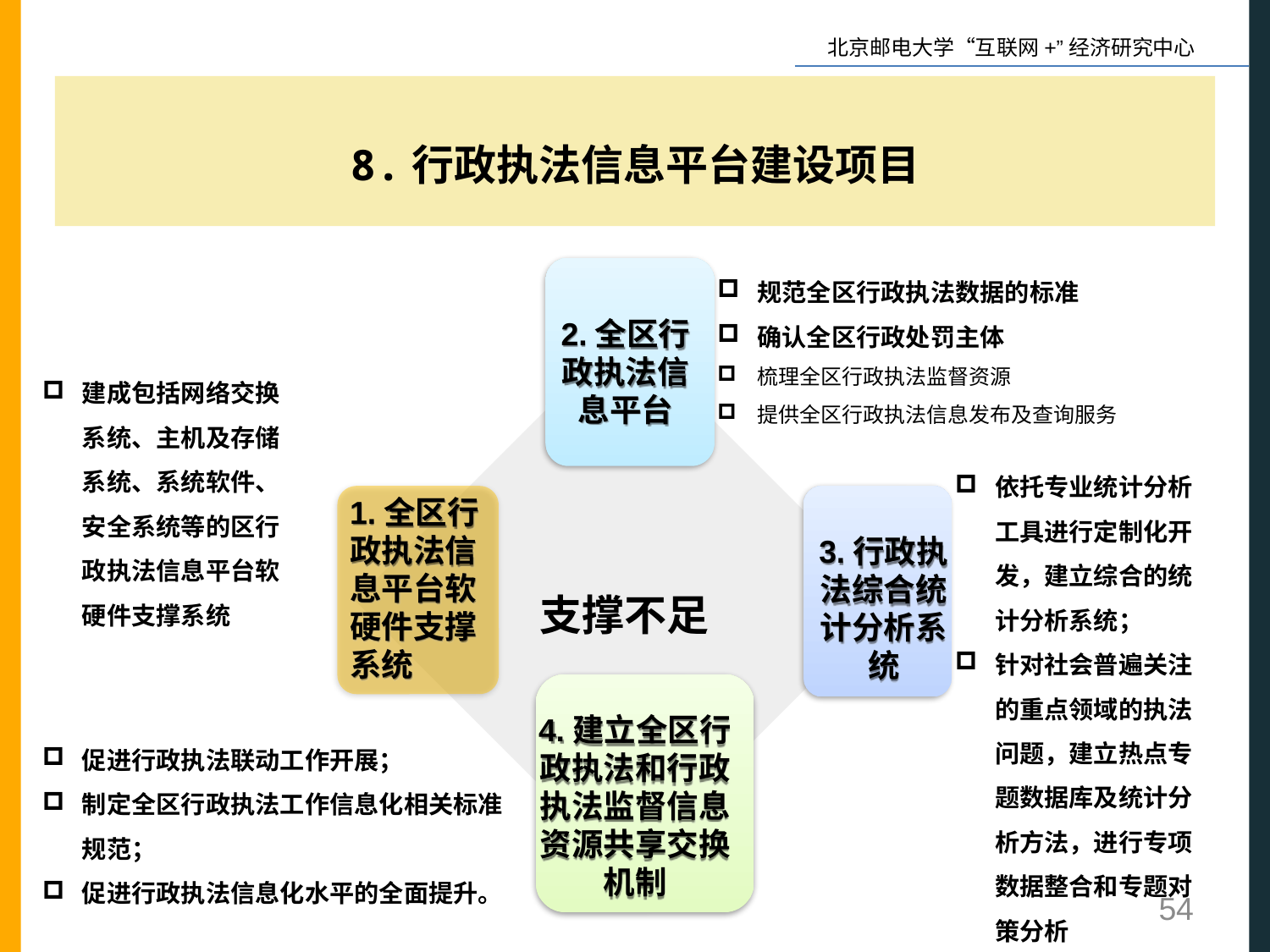

8.行政执法信息平台建设项目
规范全区行政执法数据的标准
确认全区行政处罚主体
梳理全区行政执法监督资源
提供全区行政执法信息发布及查询服务

2.全区行政执法信息平台

1.全区行政执法信息平台软硬件支撑系统

3.行政执法综合统计分析系统
支撑不足

4.建立全区行政执法和行政执法监督信息资源共享交换机制
建成包括网络交换系统、主机及存储系统、系统软件、安全系统等的区行政执法信息平台软硬件支撑系统
依托专业统计分析工具进行定制化开发，建立综合的统计分析系统；
针对社会普遍关注的重点领域的执法问题，建立热点专题数据库及统计分析方法，进行专项数据整合和专题对策分析
促进行政执法联动工作开展；
制定全区行政执法工作信息化相关标准规范；
促进行政执法信息化水平的全面提升。
54